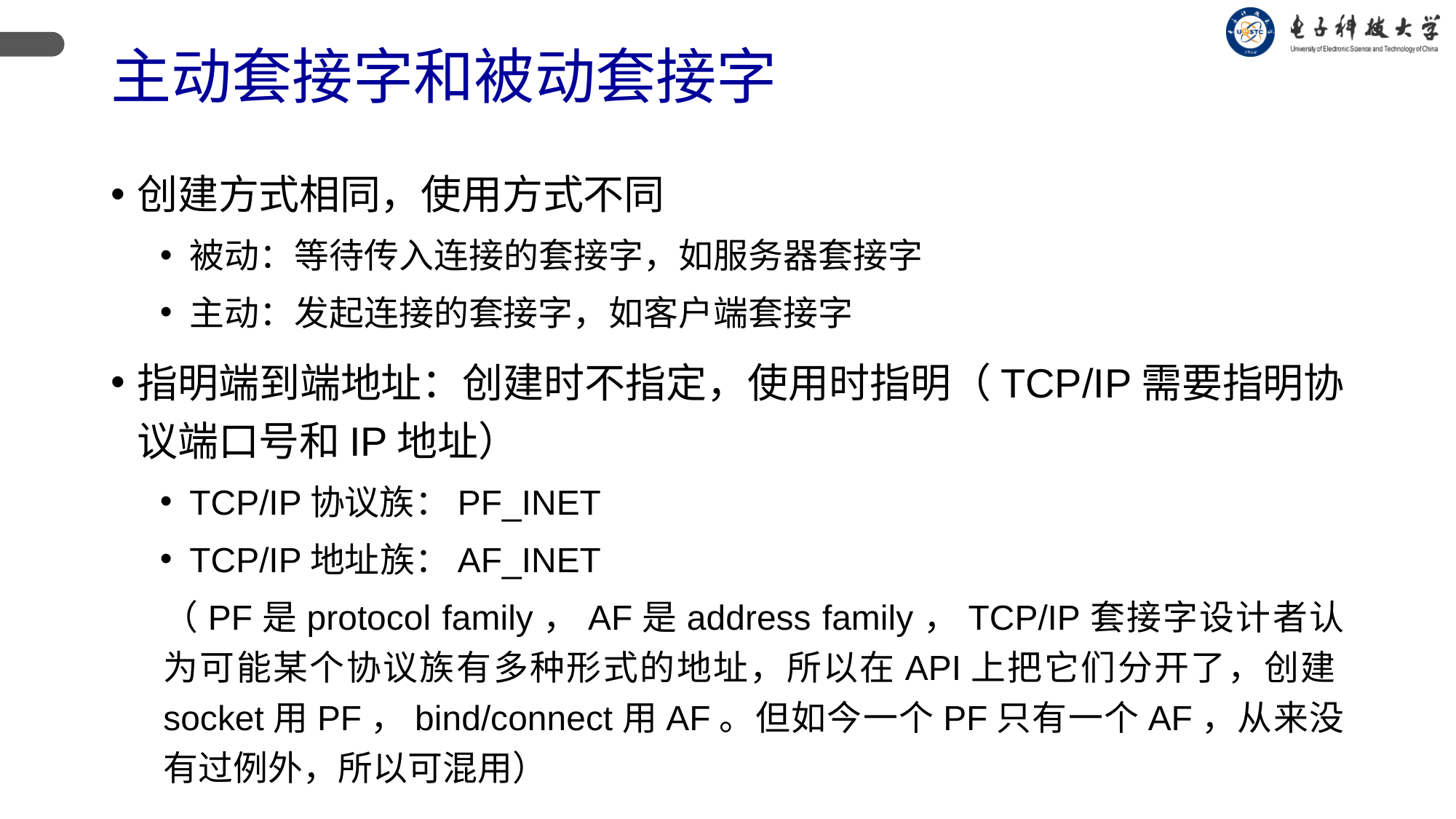

# 主动套接字和被动套接字
创建方式相同，使用方式不同
被动：等待传入连接的套接字，如服务器套接字
主动：发起连接的套接字，如客户端套接字
指明端到端地址：创建时不指定，使用时指明（TCP/IP需要指明协议端口号和IP地址）
TCP/IP协议族：PF_INET
TCP/IP地址族：AF_INET
（PF是protocol family，AF是address family，TCP/IP套接字设计者认为可能某个协议族有多种形式的地址，所以在API上把它们分开了，创建socket用PF，bind/connect用AF。但如今一个PF只有一个AF，从来没有过例外，所以可混用）